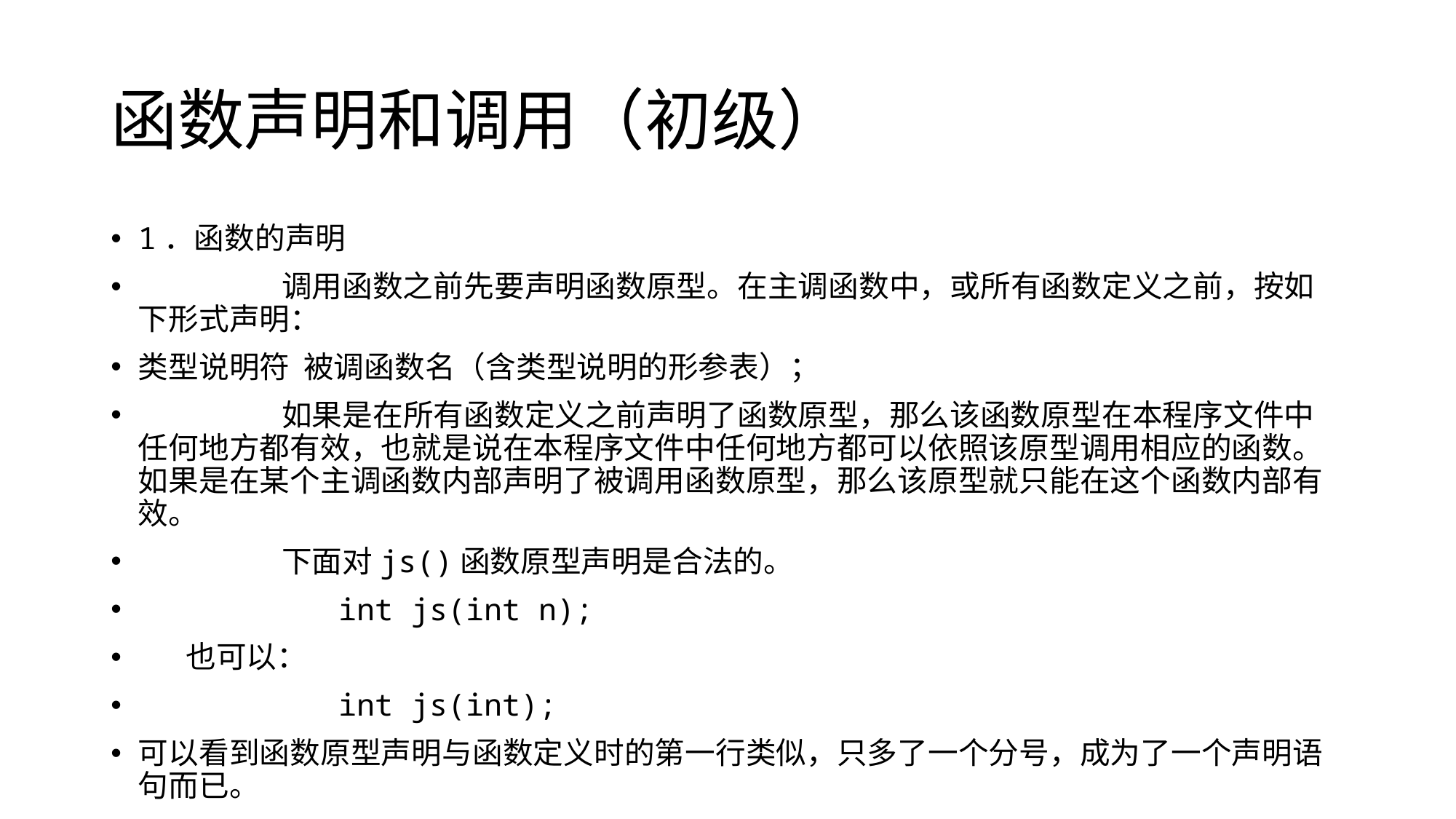

# 函数声明和调用（初级）
1．函数的声明
	    调用函数之前先要声明函数原型。在主调函数中，或所有函数定义之前，按如下形式声明：
类型说明符  被调函数名（含类型说明的形参表）；
	    如果是在所有函数定义之前声明了函数原型，那么该函数原型在本程序文件中任何地方都有效，也就是说在本程序文件中任何地方都可以依照该原型调用相应的函数。如果是在某个主调函数内部声明了被调用函数原型，那么该原型就只能在这个函数内部有效。
	    下面对js()函数原型声明是合法的。
           int js(int n);
      也可以：
           int js(int);
可以看到函数原型声明与函数定义时的第一行类似，只多了一个分号，成为了一个声明语句而已。